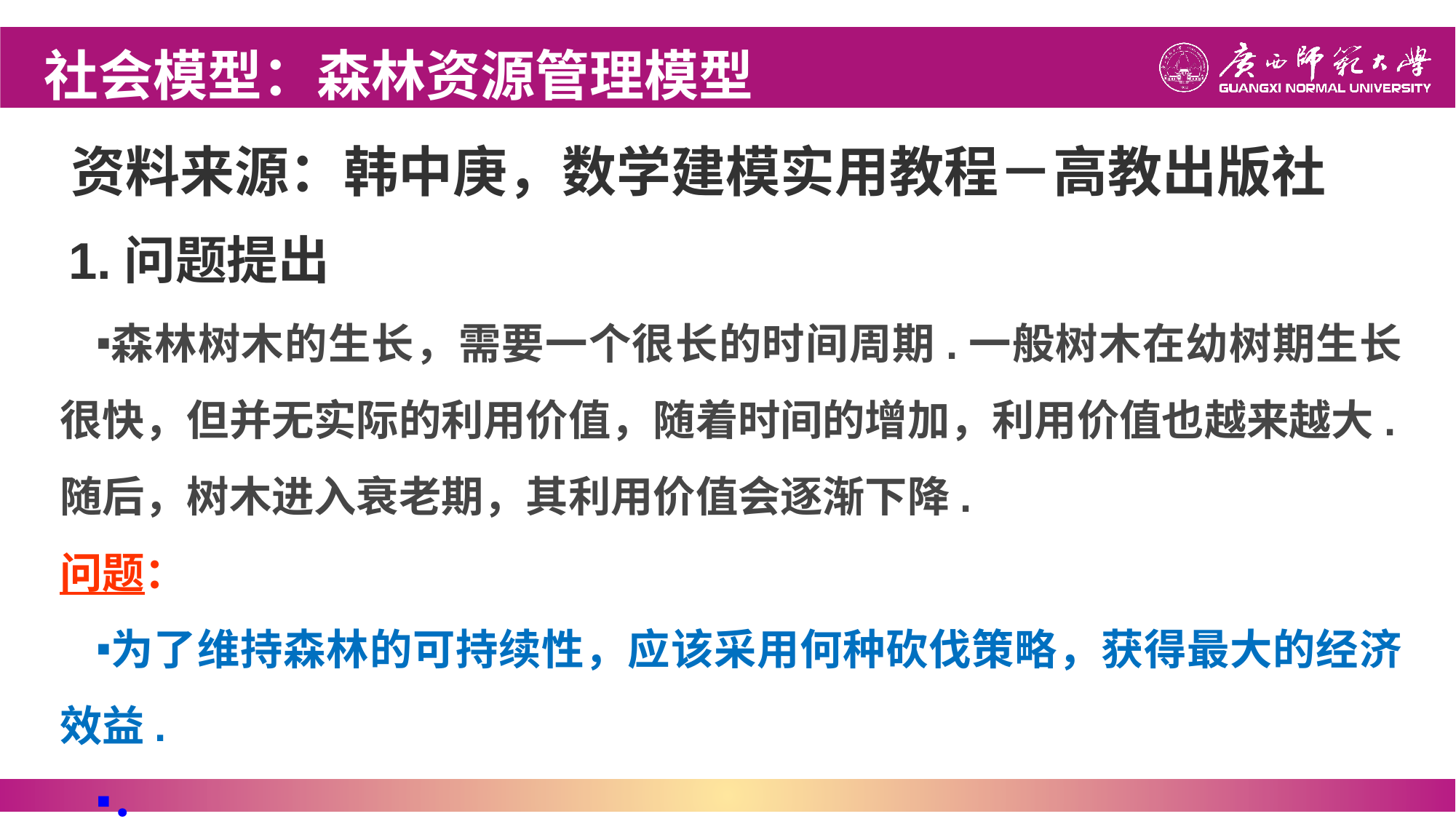

社会模型：森林资源管理模型
资料来源：韩中庚，数学建模实用教程－高教出版社
# 1.问题提出
森林树木的生长，需要一个很长的时间周期.一般树木在幼树期生长很快，但并无实际的利用价值，随着时间的增加，利用价值也越来越大.随后，树木进入衰老期，其利用价值会逐渐下降.
问题：
为了维持森林的可持续性，应该采用何种砍伐策略，获得最大的经济效益.
．